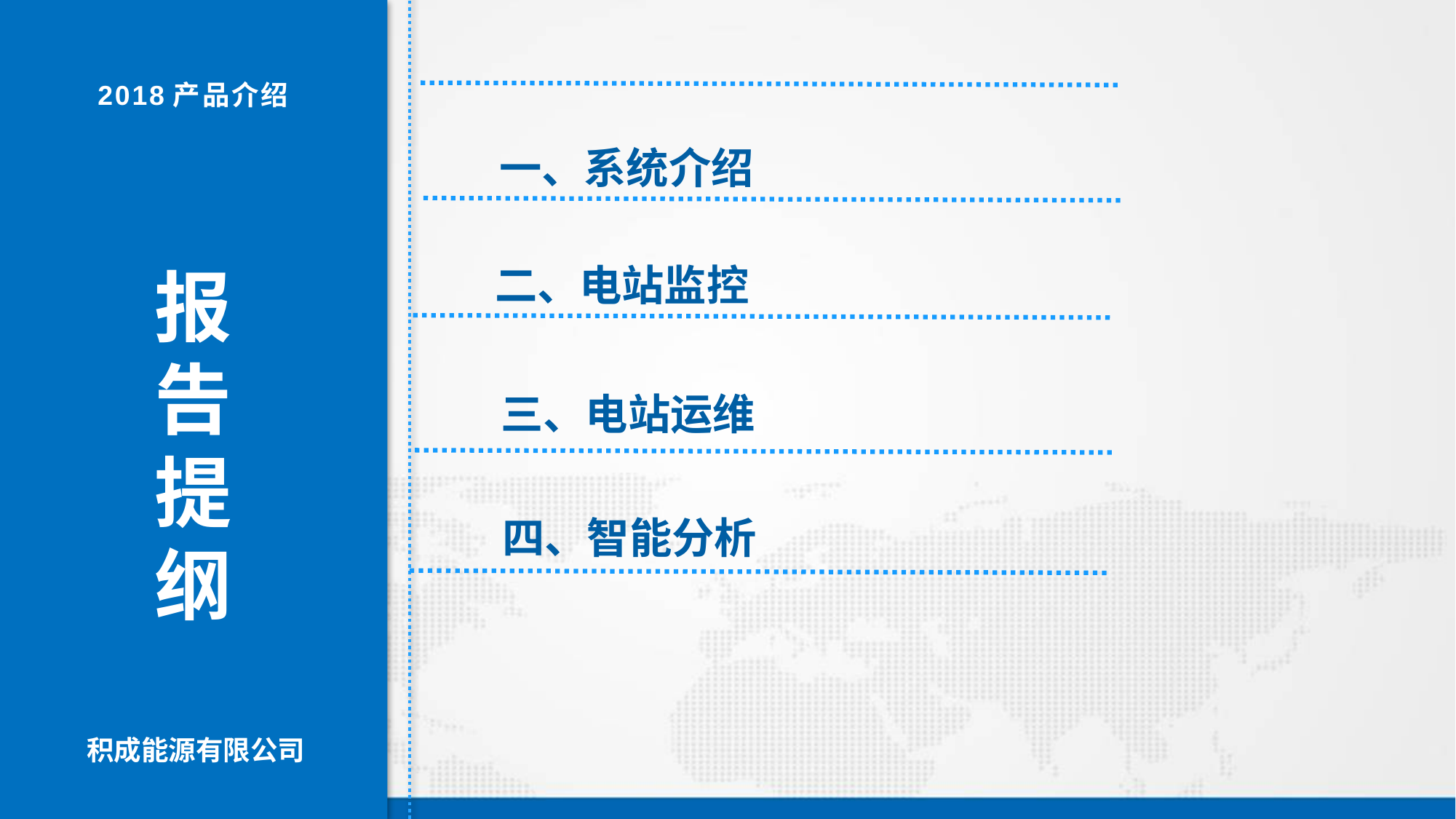

2018产品介绍
一、系统介绍
二、电站监控
报
告
提
纲
 三、电站运维
 四、智能分析
积成能源有限公司